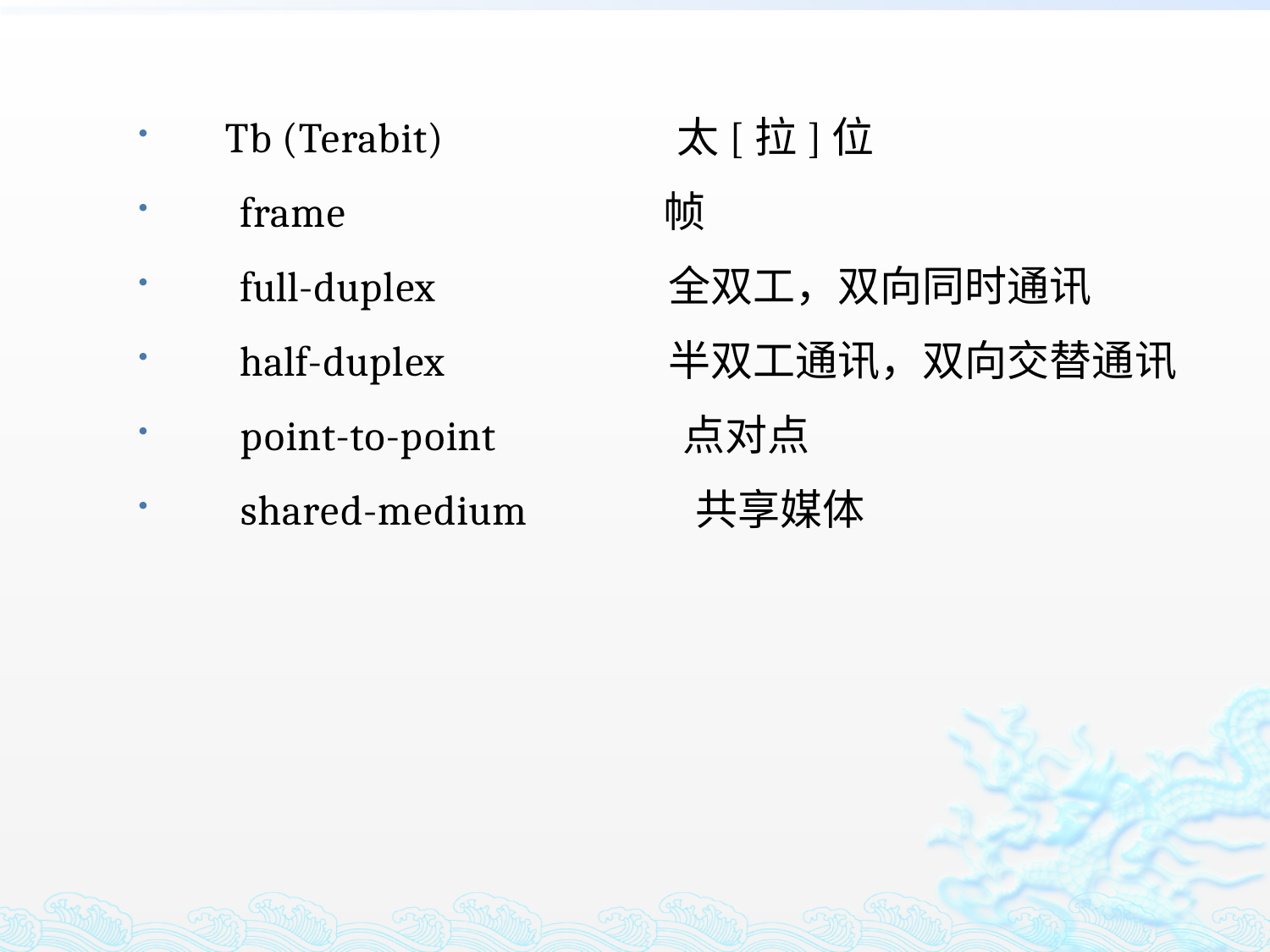

Tb (Terabit)                        太[拉]位
　frame                                 帧
　full-duplex                        全双工，双向同时通讯
　half-duplex                       半双工通讯，双向交替通讯
　point-to-point                   点对点
　shared-medium                 共享媒体